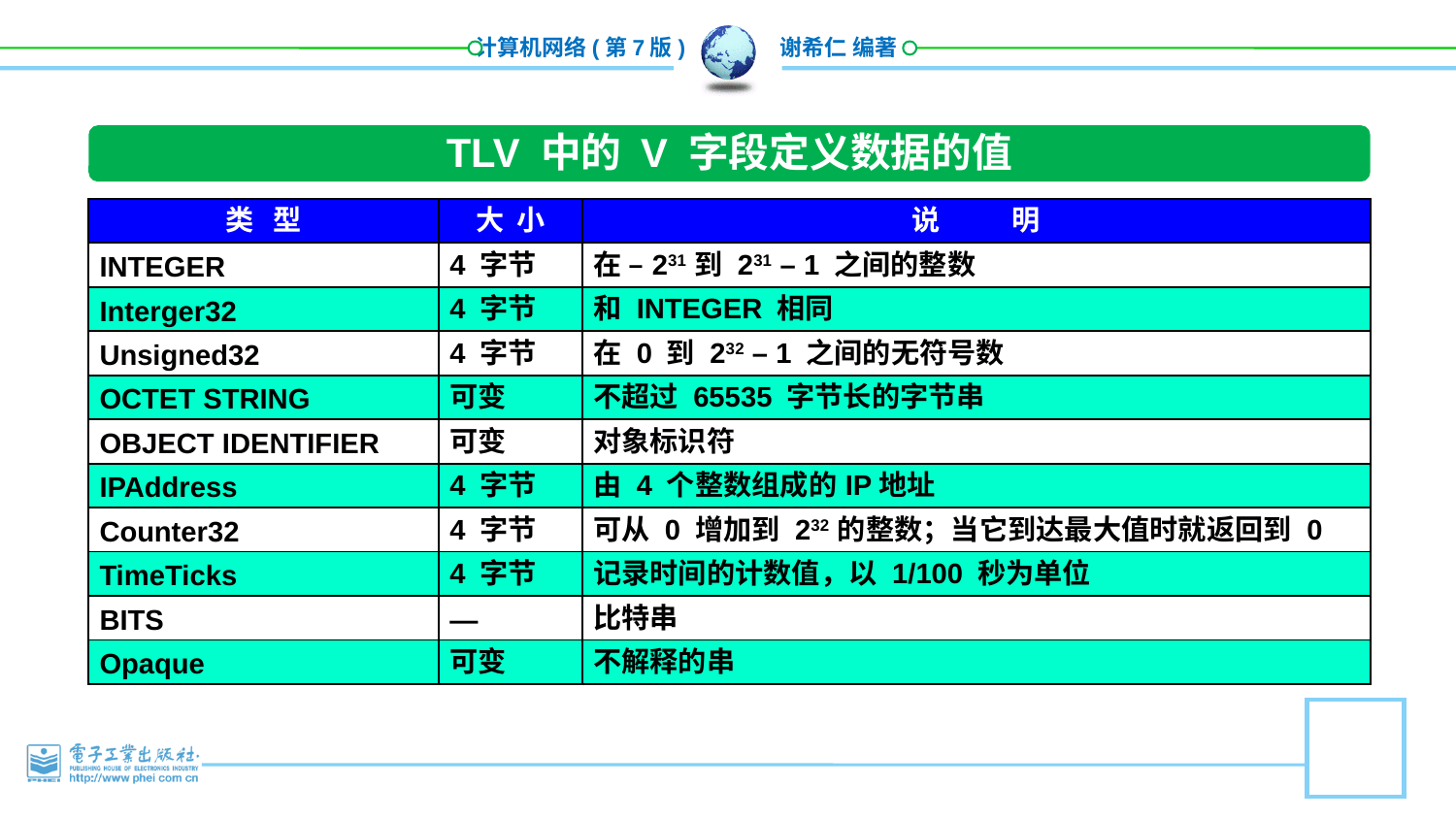

TLV 中的 V 字段定义数据的值

| 类 型 | 大 小 | 说 明 |
| --- | --- | --- |
| INTEGER | 4 字节 | 在 –231 到 231 – 1 之间的整数 |
| Interger32 | 4 字节 | 和 INTEGER 相同 |
| Unsigned32 | 4 字节 | 在 0 到 232 – 1 之间的无符号数 |
| OCTET STRING | 可变 | 不超过 65535 字节长的字节串 |
| OBJECT IDENTIFIER | 可变 | 对象标识符 |
| IPAddress | 4 字节 | 由 4 个整数组成的IP地址 |
| Counter32 | 4 字节 | 可从 0 增加到 232 的整数；当它到达最大值时就返回到 0 |
| TimeTicks | 4 字节 | 记录时间的计数值，以 1/100 秒为单位 |
| BITS | — | 比特串 |
| Opaque | 可变 | 不解释的串 |